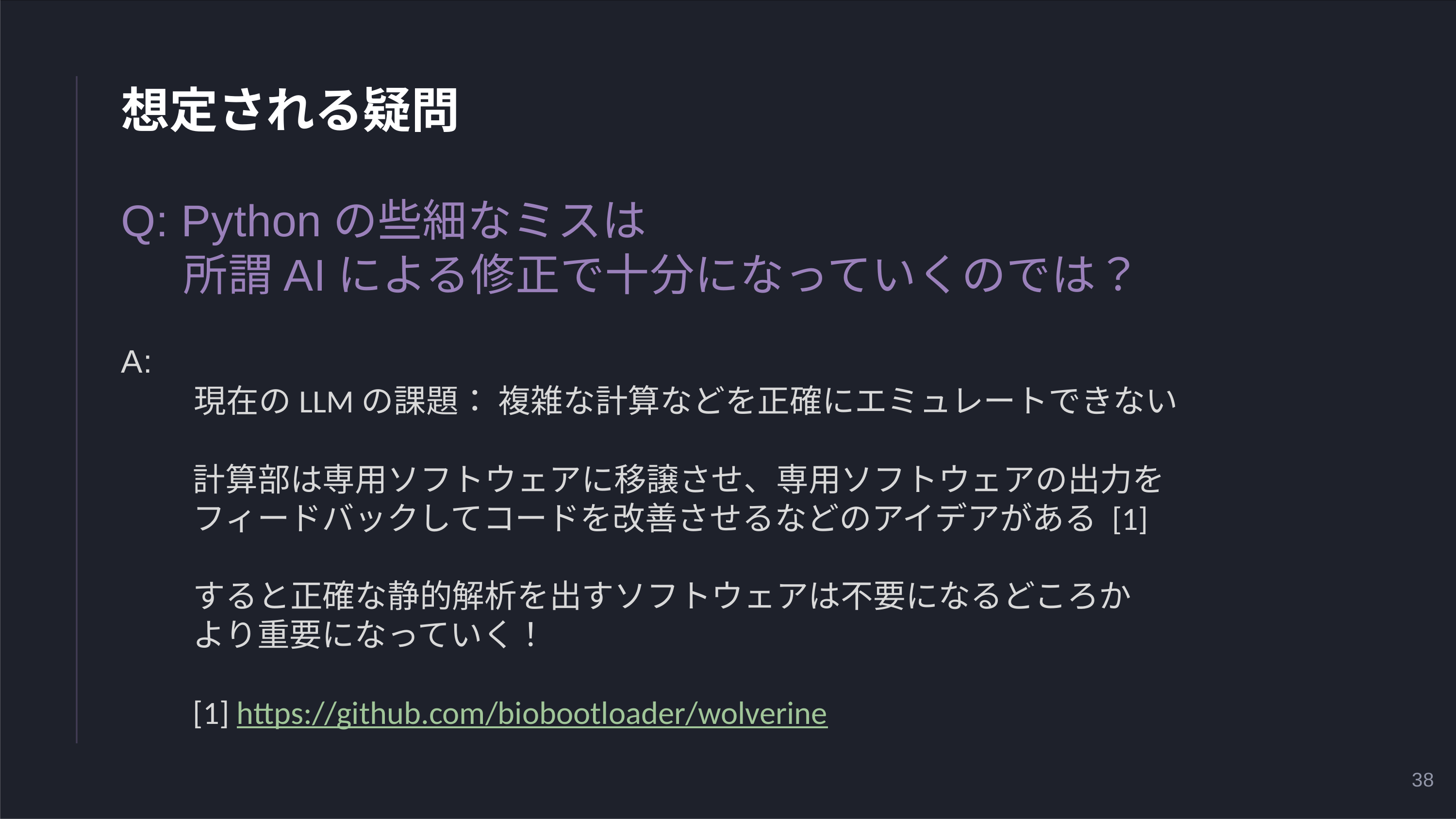

# 想定される疑問
Q: Pythonの些細なミスは
     所謂AIによる修正で十分になっていくのでは？

A:
	現在のLLMの課題： 複雑な計算などを正確にエミュレートできない

	計算部は専用ソフトウェアに移譲させ、専用ソフトウェアの出力を
	フィードバックしてコードを改善させるなどのアイデアがある [1]

	すると正確な静的解析を出すソフトウェアは不要になるどころか
	より重要になっていく！

	[1] https://github.com/biobootloader/wolverine
38